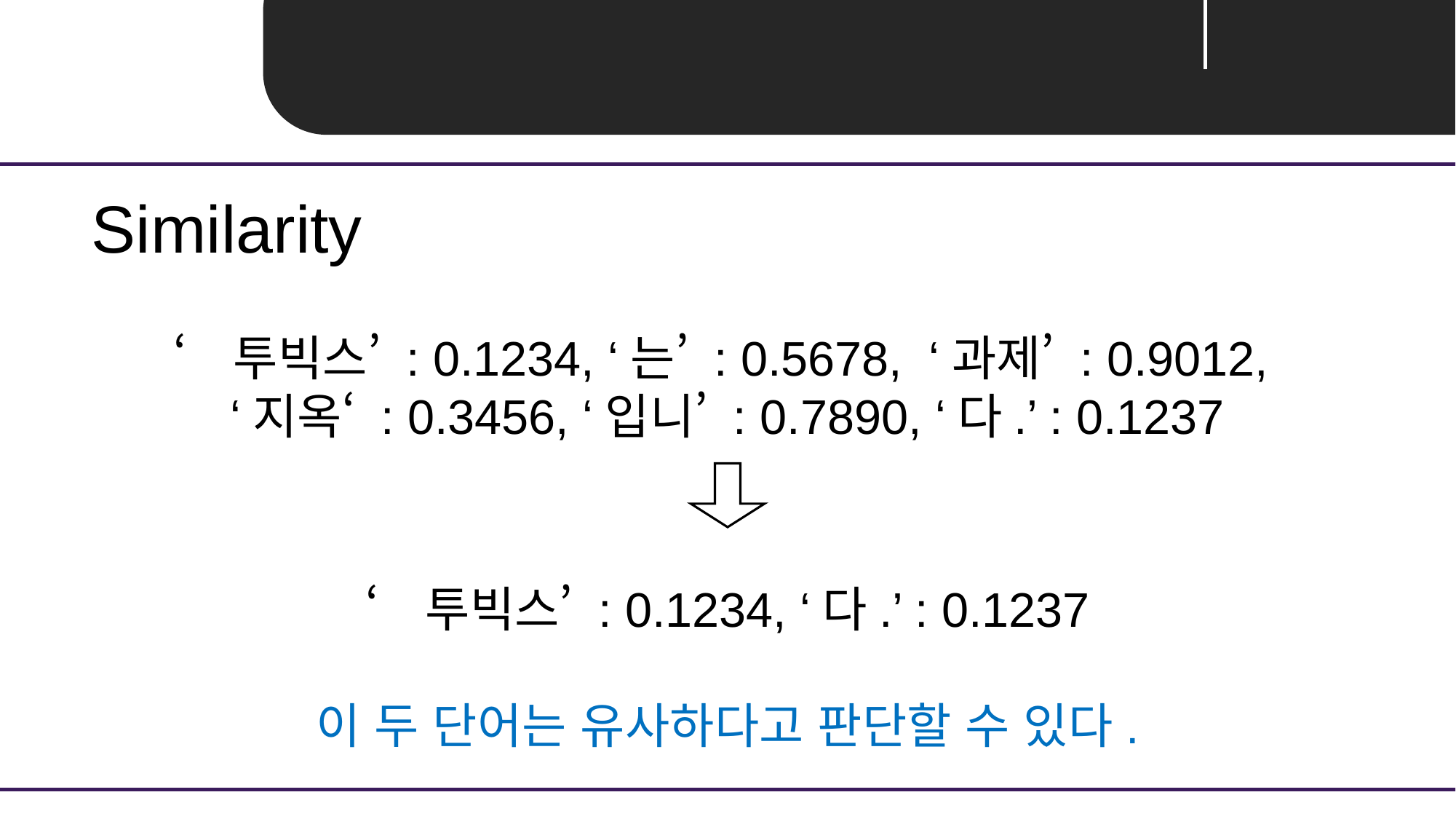

Unit  02 ㅣ  Process
Similarity
‘투빅스’ : 0.1234, ‘는’ : 0.5678,  ‘과제’ : 0.9012,
‘지옥‘ : 0.3456, ‘입니’ : 0.7890, ‘다.’ : 0.1237

‘투빅스’ : 0.1234, ‘다.’ : 0.1237

이 두 단어는 유사하다고 판단할 수 있다.